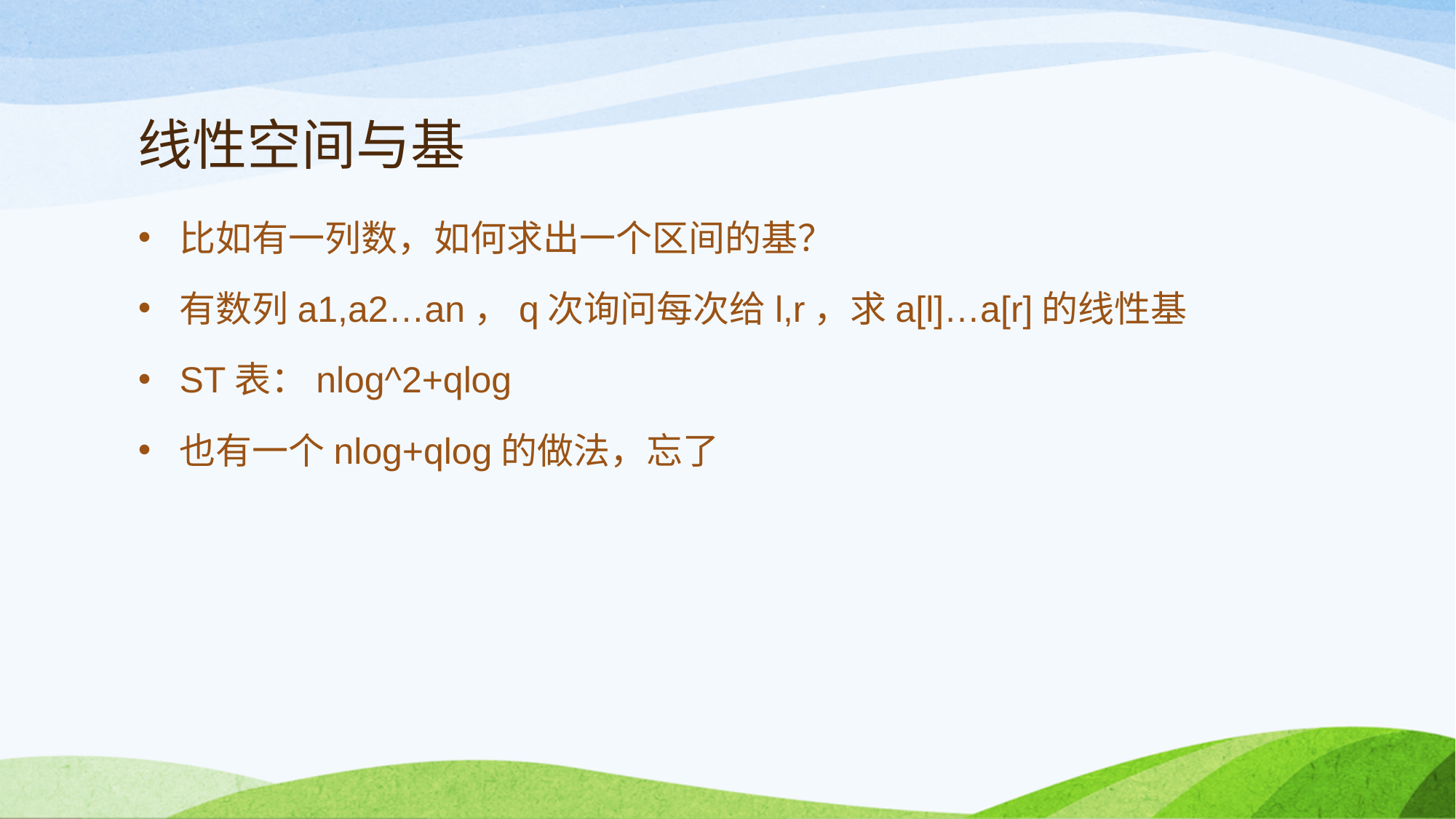

# 线性空间与基
比如有一列数，如何求出一个区间的基？
有数列a1,a2…an，q次询问每次给l,r，求a[l]…a[r]的线性基
ST表：nlog^2+qlog
也有一个nlog+qlog的做法，忘了